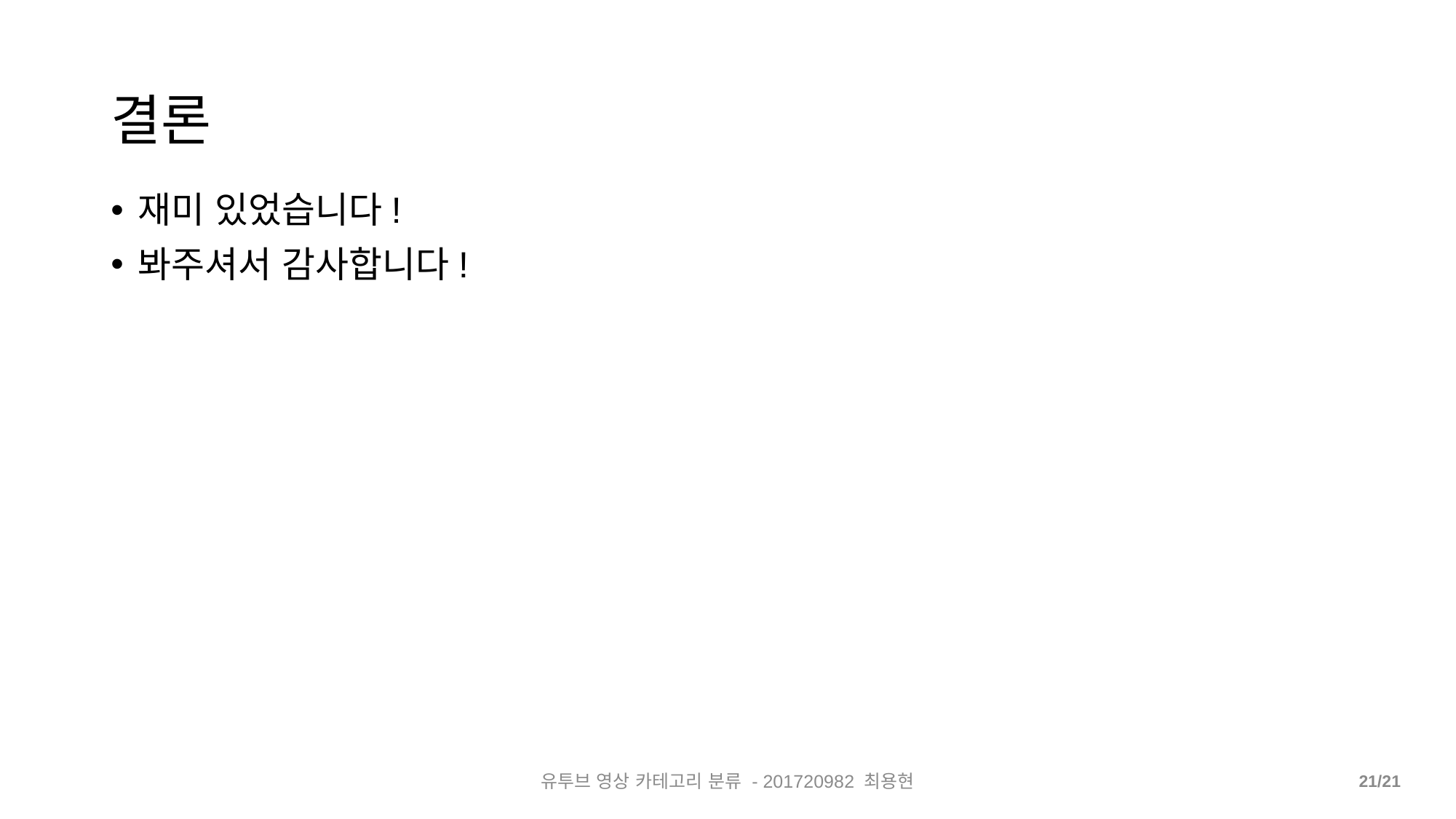

# 결론
재미 있었습니다!
봐주셔서 감사합니다!
유투브 영상 카테고리 분류 - 201720982 최용현
21/21